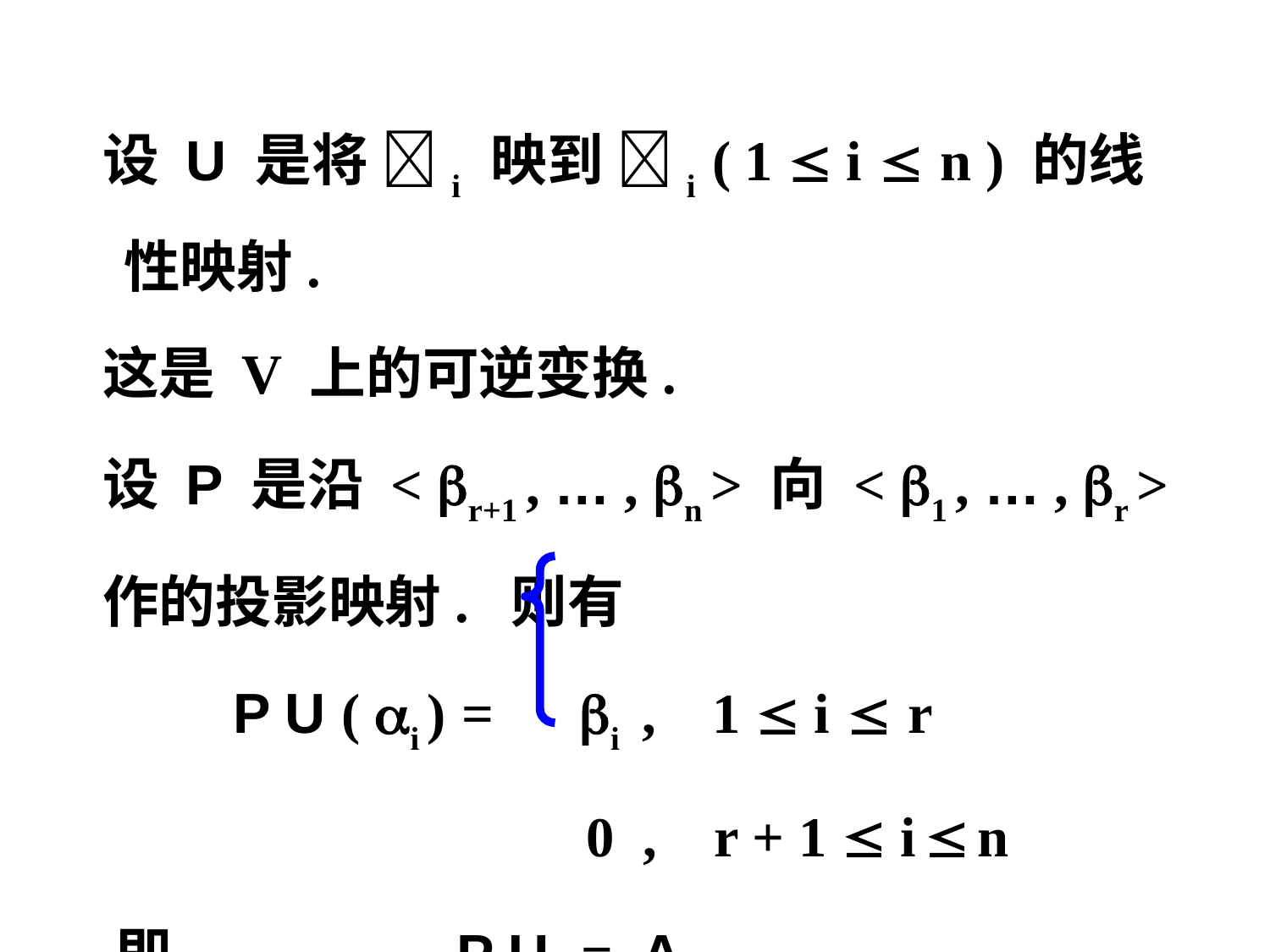

设 U 是将 αi  映到 βi  ( 1 ≤ i  ≤  n ) 的线性映射.
 这是 V 上的可逆变换.
 设 P 是沿 < βr+1 , … , βn > 向 < β1 , … , βr >
 作的投影映射.  则有
          P U ( αi ) =      βi  ,    1 ≤ i  ≤  r
                                    0  ,    r + 1 ≤ i ≤ n
  即                     P U  =  A